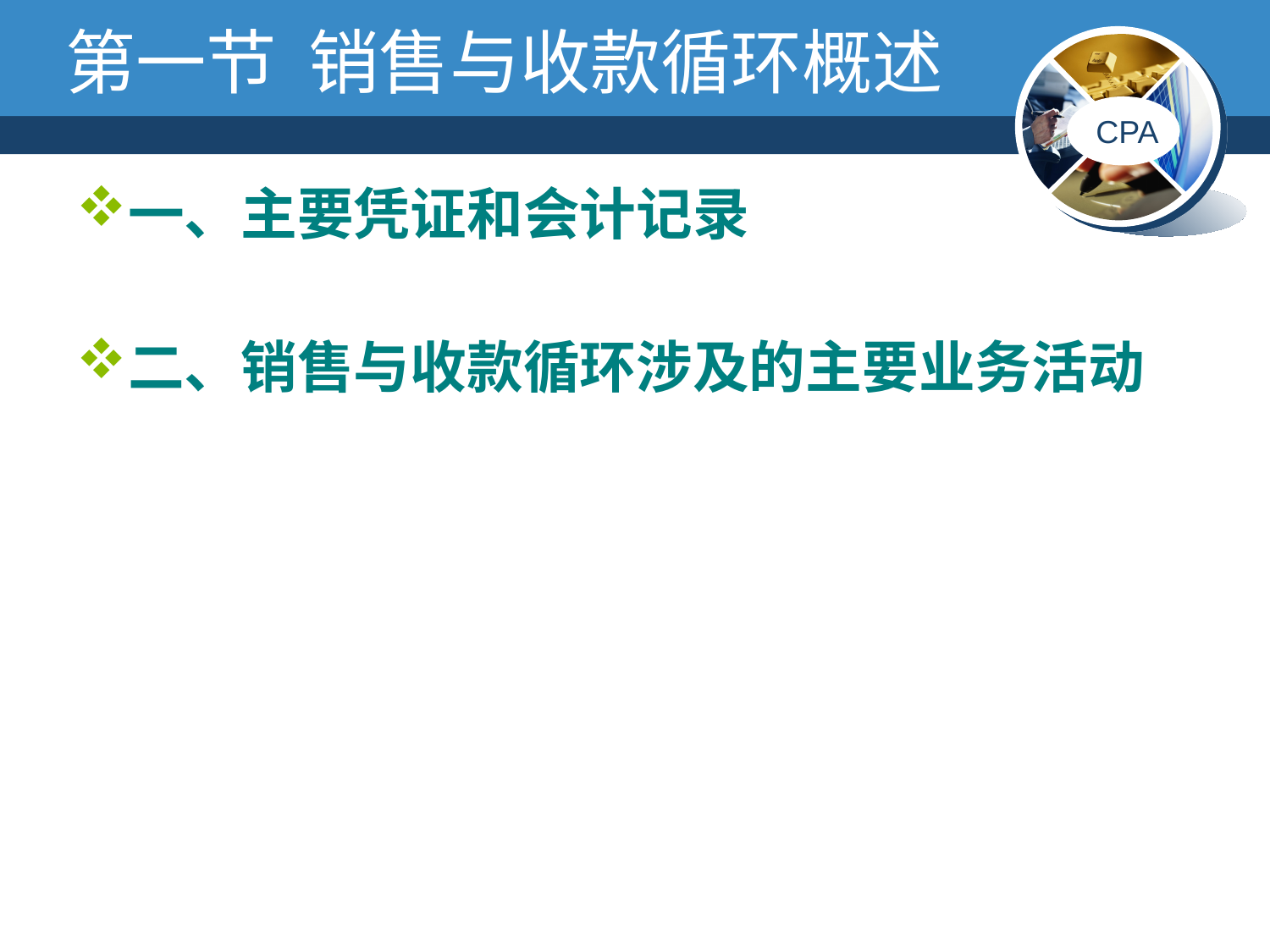

# 第一节  销售与收款循环概述
一、主要凭证和会计记录
二、销售与收款循环涉及的主要业务活动